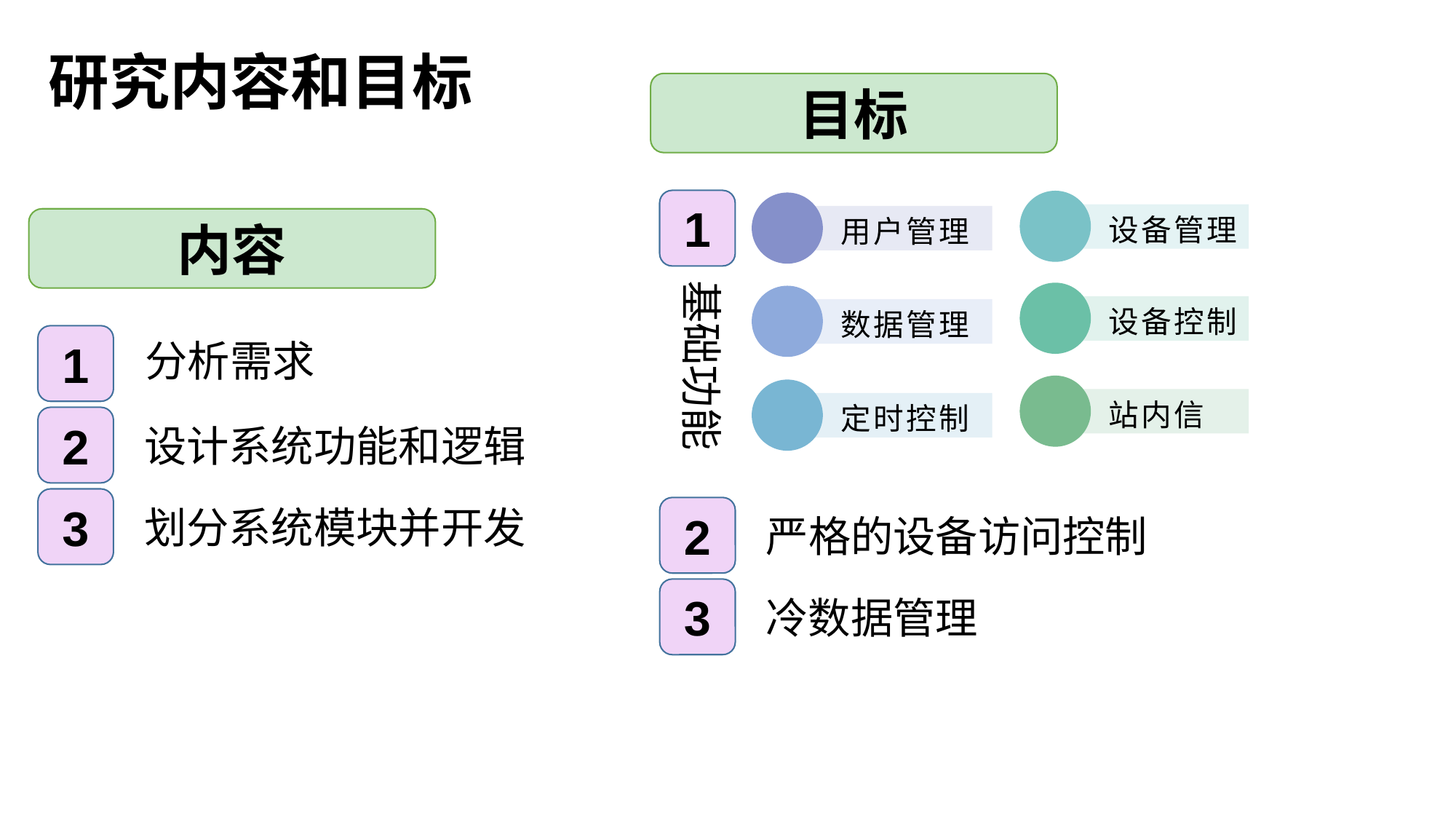

研究内容和目标
目标
1

设备管理

用户管理
内容
基础功能

设备控制

数据管理
1
分析需求

站内信

定时控制
2
设计系统功能和逻辑
3
划分系统模块并开发
2
严格的设备访问控制
3
冷数据管理